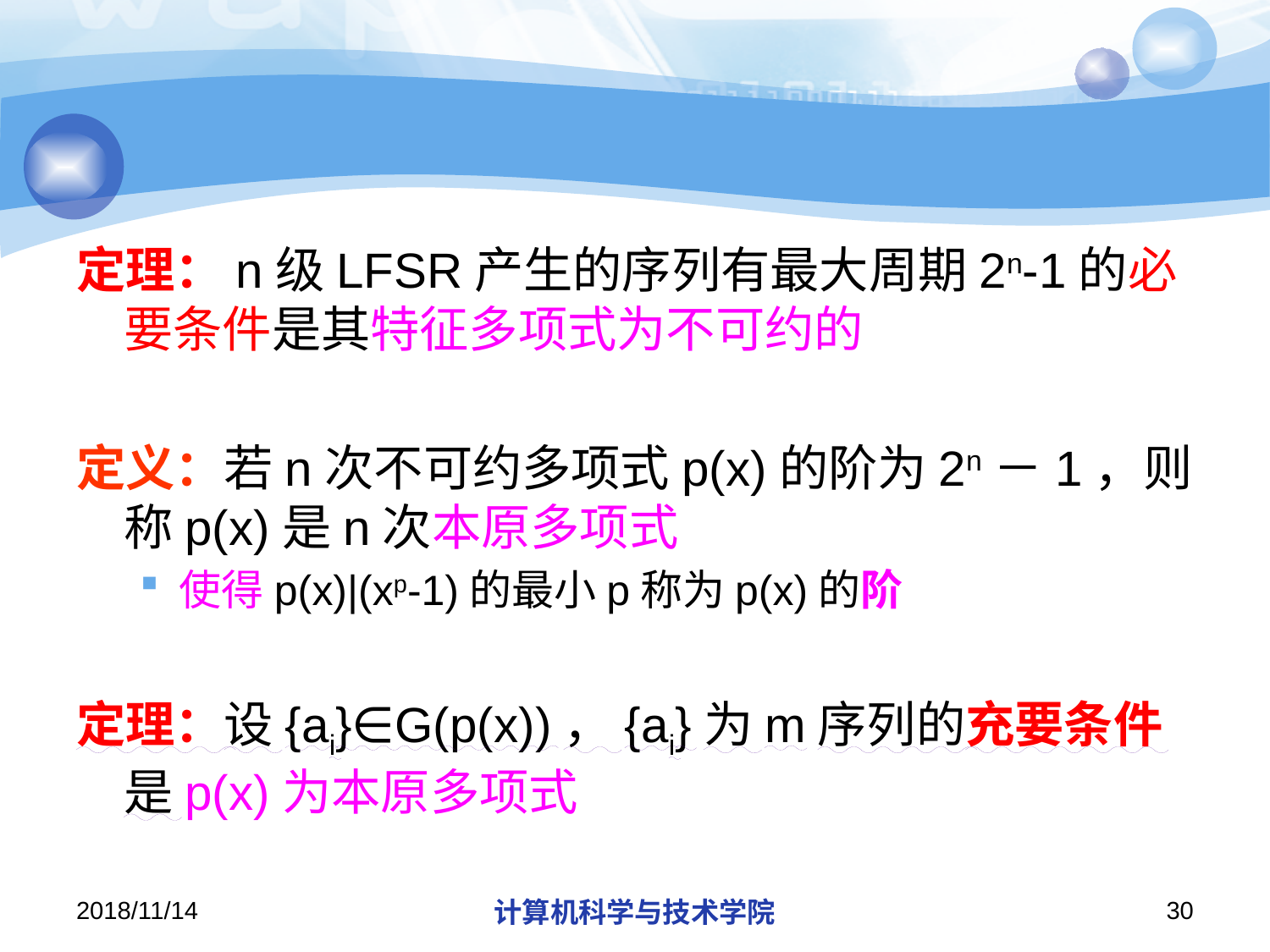

#
定理：n级LFSR产生的序列有最大周期2n-1的必要条件是其特征多项式为不可约的

定义：若n次不可约多项式p(x)的阶为2n－1，则称p(x)是n次本原多项式
使得p(x)|(xp-1)的最小p称为p(x)的阶

定理：设{ai}∈G(p(x))，{ai}为m序列的充要条件是p(x)为本原多项式

2018/11/14
计算机科学与技术学院
30